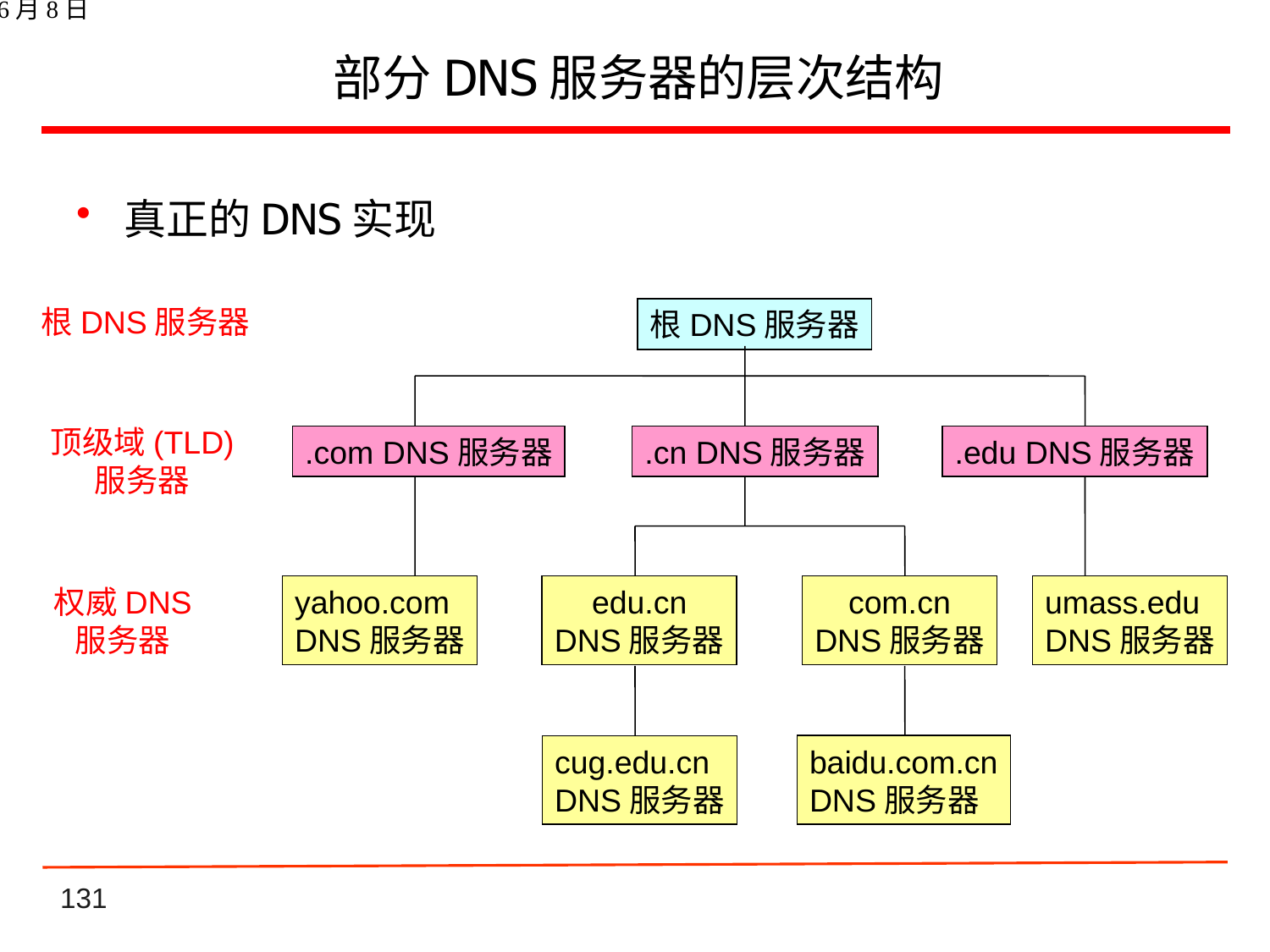

# 部分DNS服务器的层次结构
真正的DNS实现
根DNS服务器
根DNS服务器

顶级域(TLD)
服务器
.com DNS服务器
.cn DNS服务器
.edu DNS服务器

权威DNS
服务器
yahoo.com
DNS服务器
edu.cn
DNS服务器
com.cn
DNS服务器
umass.edu
DNS服务器

baidu.com.cn
DNS服务器
cug.edu.cn
DNS服务器
2021年6月8日